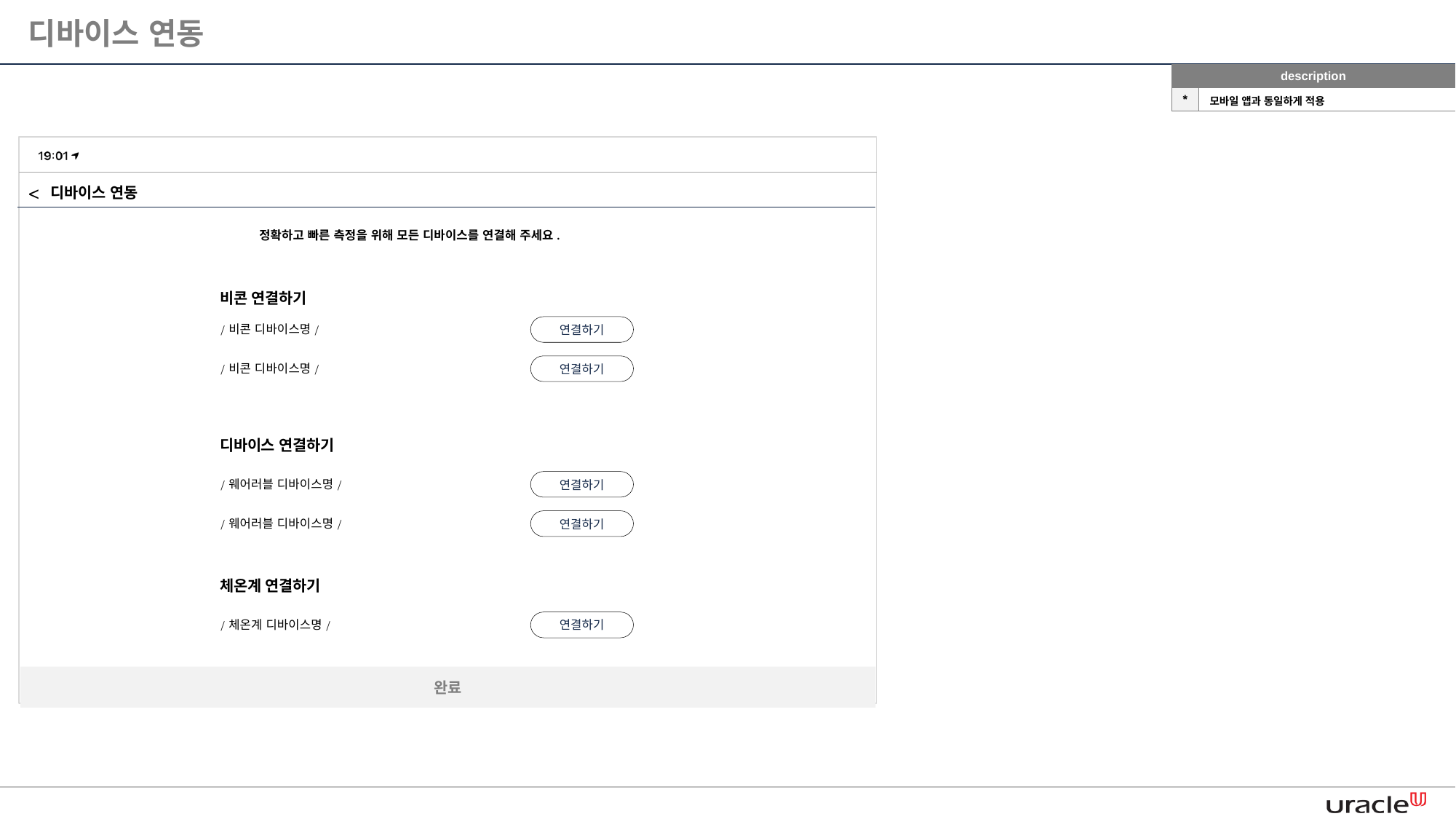

디바이스 연동
| description |  |
| --- | --- |
| \* | 모바일 앱과 동일하게 적용 |
<  디바이스 연동
정확하고 빠른 측정을 위해 모든 디바이스를 연결해 주세요.
비콘 연결하기
/비콘 디바이스명/
연결하기
/비콘 디바이스명/
연결하기
디바이스 연결하기
/웨어러블 디바이스명/
연결하기
/웨어러블 디바이스명/
연결하기
체온계 연결하기
/체온계 디바이스명/
연결하기
완료